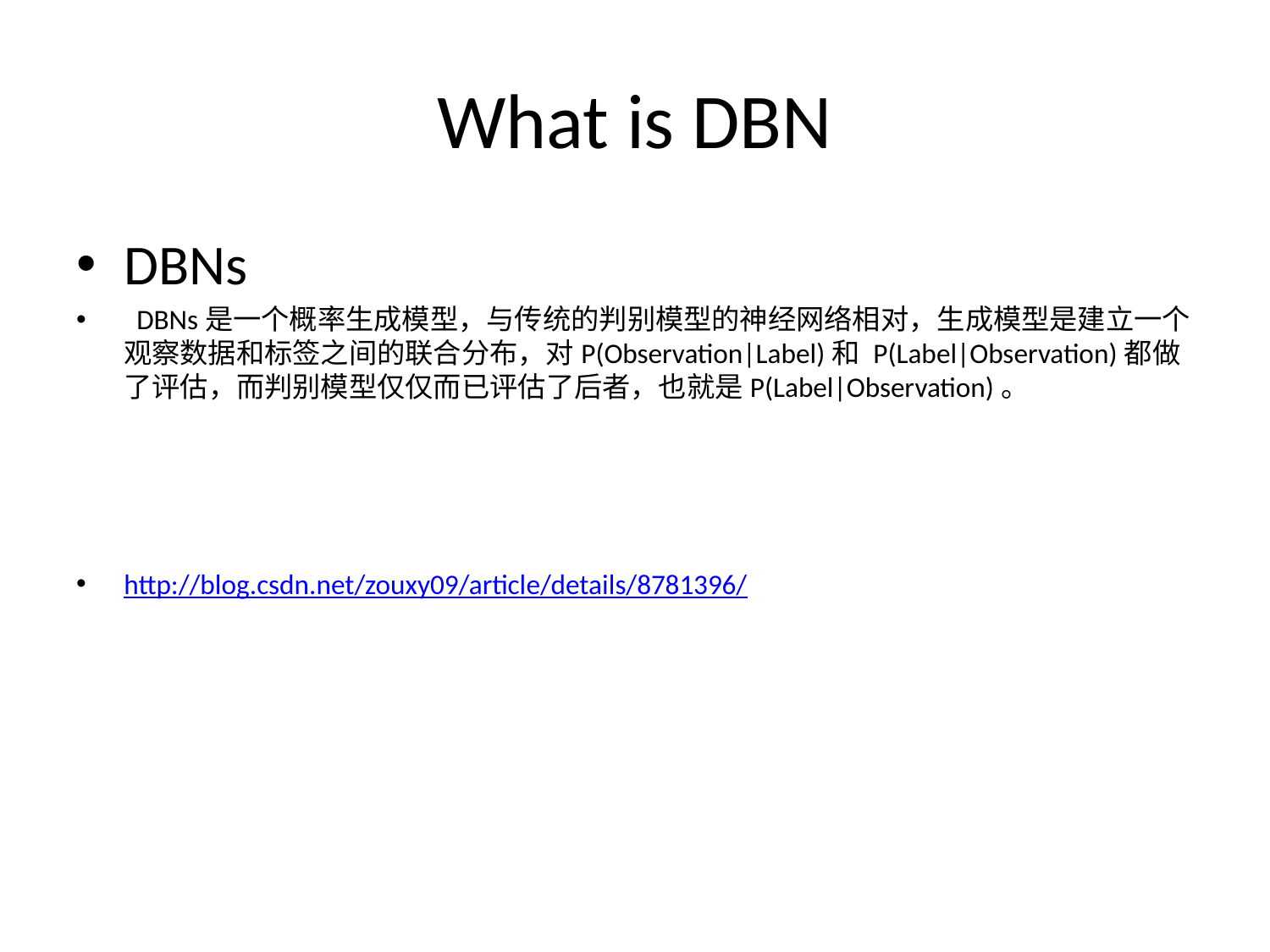

# What is DBN
DBNs
  DBNs是一个概率生成模型，与传统的判别模型的神经网络相对，生成模型是建立一个观察数据和标签之间的联合分布，对P(Observation|Label)和 P(Label|Observation)都做了评估，而判别模型仅仅而已评估了后者，也就是P(Label|Observation)。

http://blog.csdn.net/zouxy09/article/details/8781396/